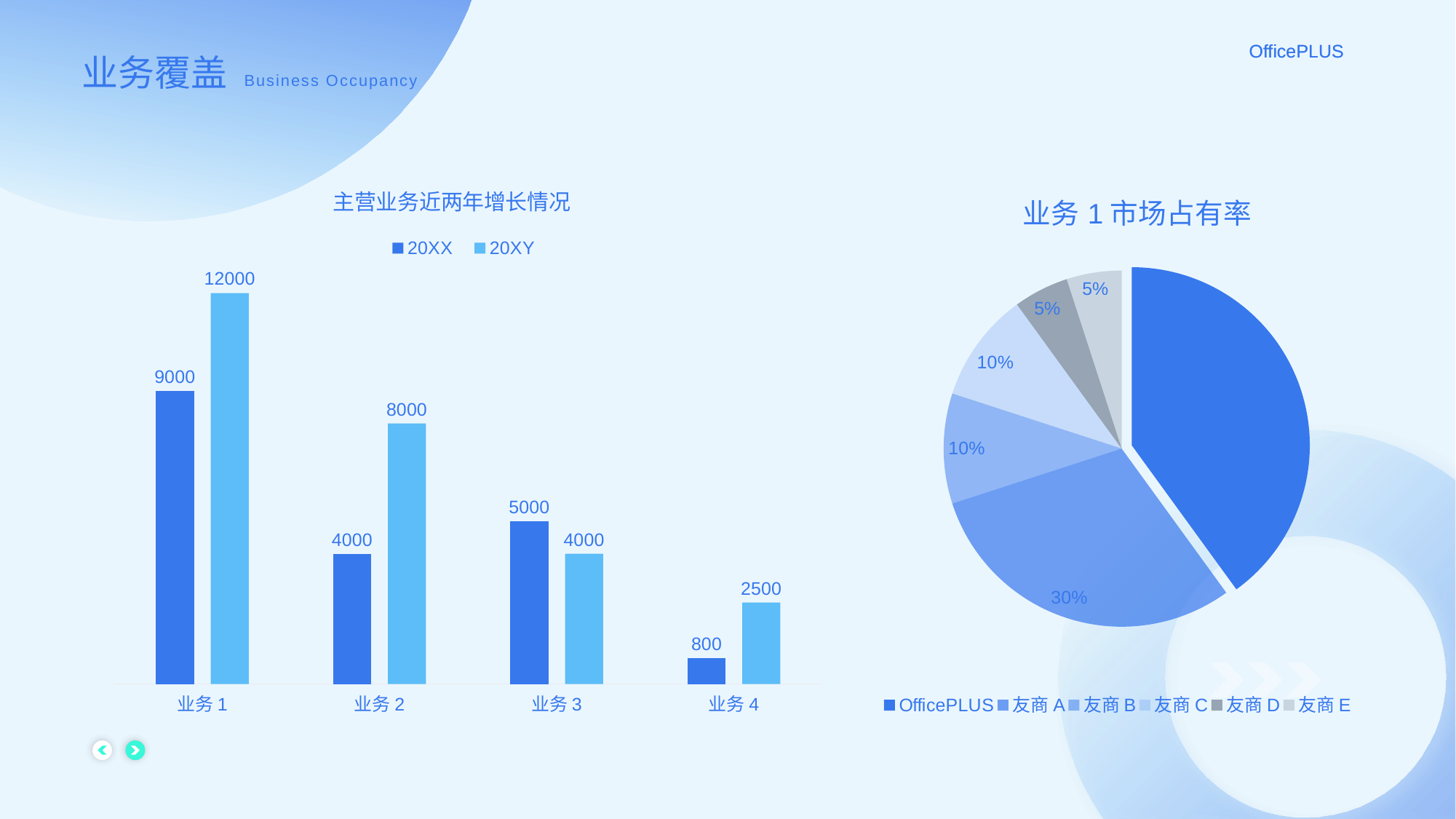

业务覆盖 Business Occupancy

### Chart: 主营业务近两年增长情况

| Category | 20XX | 20XY |
|---|---|---|
| 业务1 | 9000.0 | 12000.0 |
| 业务2 | 4000.0 | 8000.0 |
| 业务3 | 5000.0 | 4000.0 |
| 业务4 | 800.0 | 2500.0 |

### Chart: 业务1市场占有率

| Category | 市场占有率 |
|---|---|
| OfficePLUS | 0.4 |
| 友商A | 0.3 |
| 友商B | 0.1 |
| 友商C | 0.1 |
| 友商D | 0.05 |
| 友商E | 0.05 |